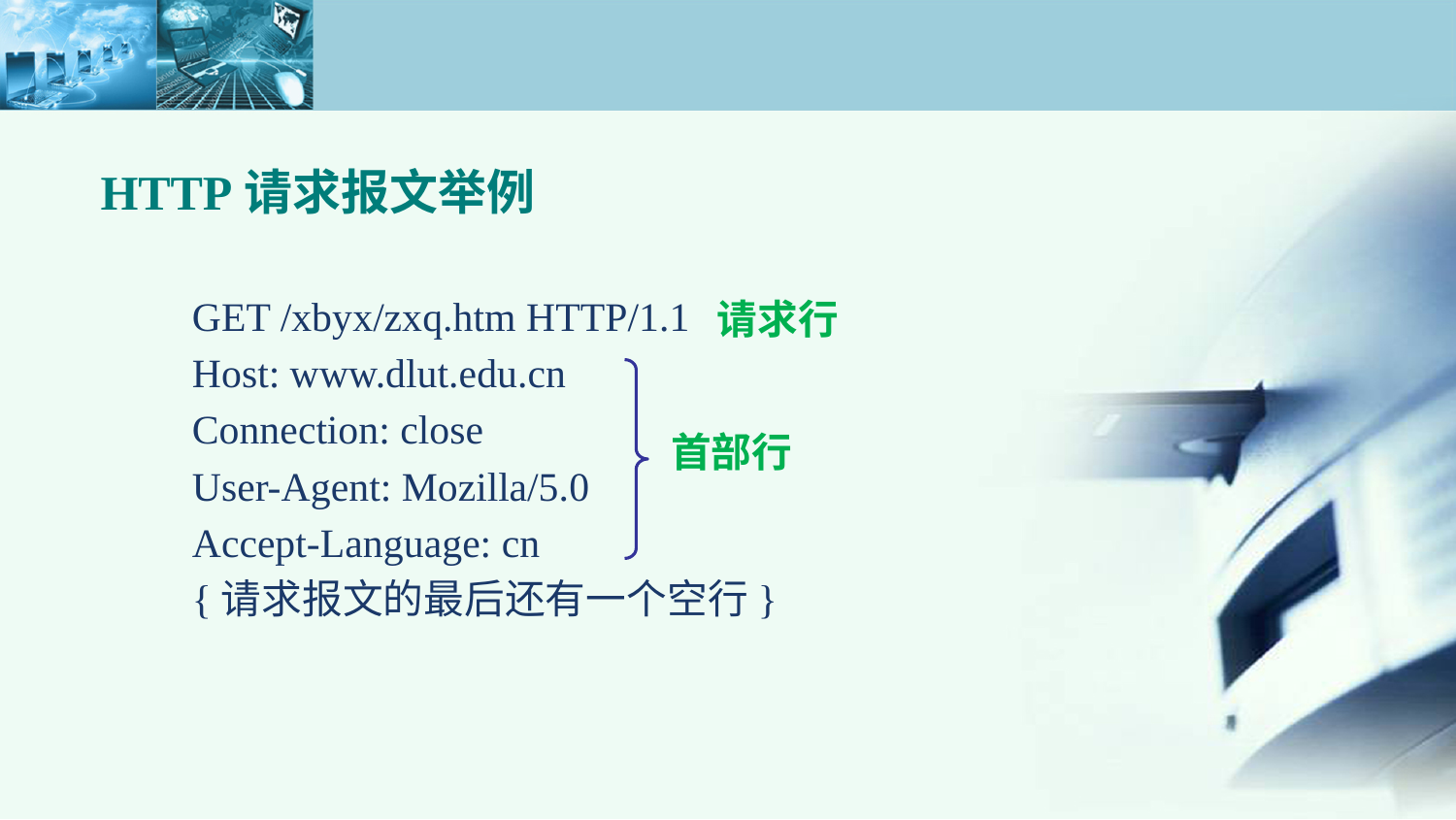

# HTTP请求报文举例
GET /xbyx/zxq.htm HTTP/1.1
Host: www.dlut.edu.cn
Connection: close
User-Agent: Mozilla/5.0
Accept-Language: cn
{请求报文的最后还有一个空行}
请求行

首部行